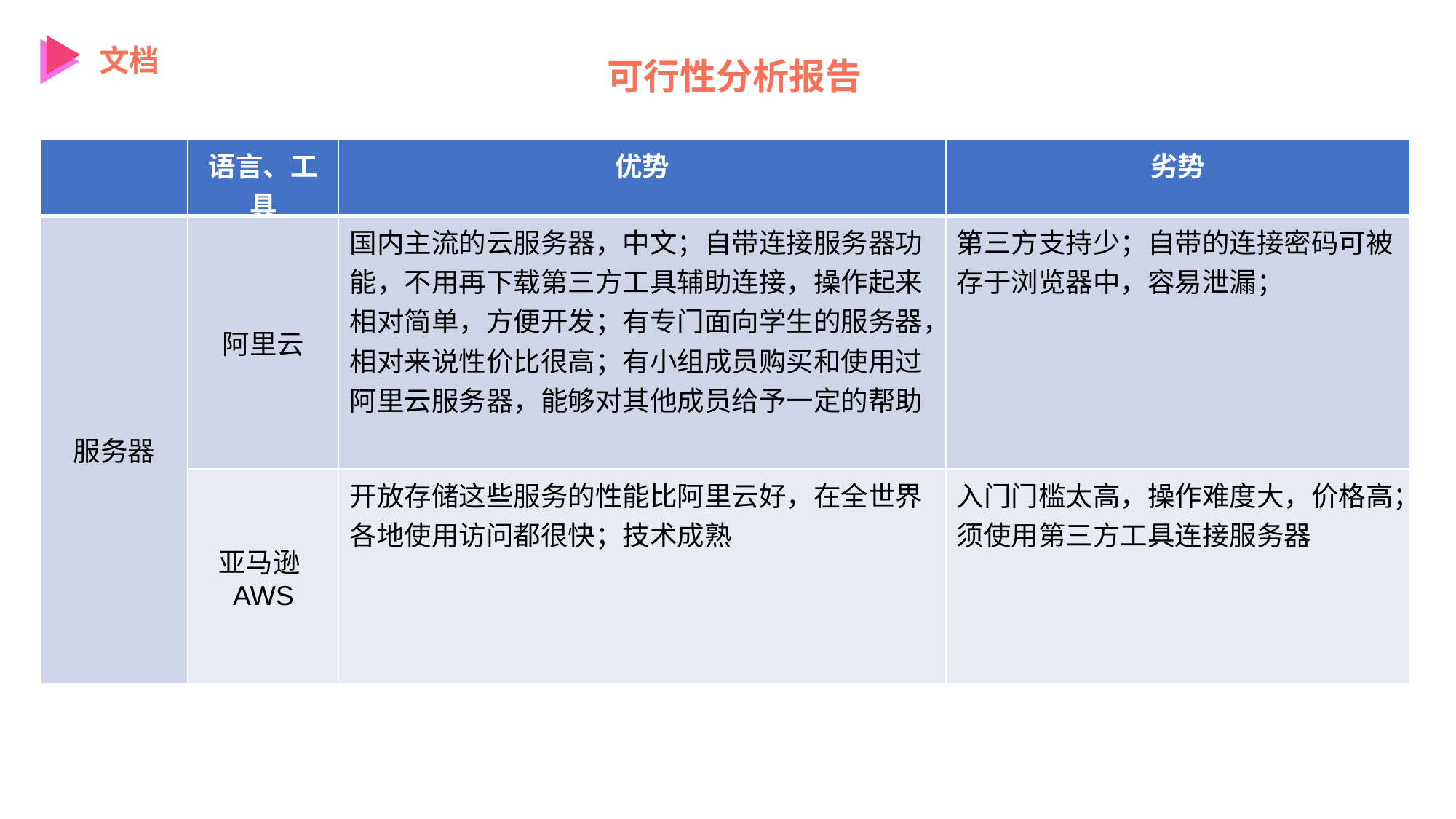

文档
可行性分析报告
|  | 语言、工具 | 优势 | 劣势 |
| --- | --- | --- | --- |
| 服务器 | 阿里云 | 国内主流的云服务器，中文；自带连接服务器功能，不用再下载第三方工具辅助连接，操作起来相对简单，方便开发；有专门面向学生的服务器，相对来说性价比很高；有小组成员购买和使用过阿里云服务器，能够对其他成员给予一定的帮助 | 第三方支持少；自带的连接密码可被存于浏览器中，容易泄漏； |
|  | 亚马逊AWS | 开放存储这些服务的性能比阿里云好，在全世界各地使用访问都很快；技术成熟 | 入门门槛太高，操作难度大，价格高；须使用第三方工具连接服务器 |